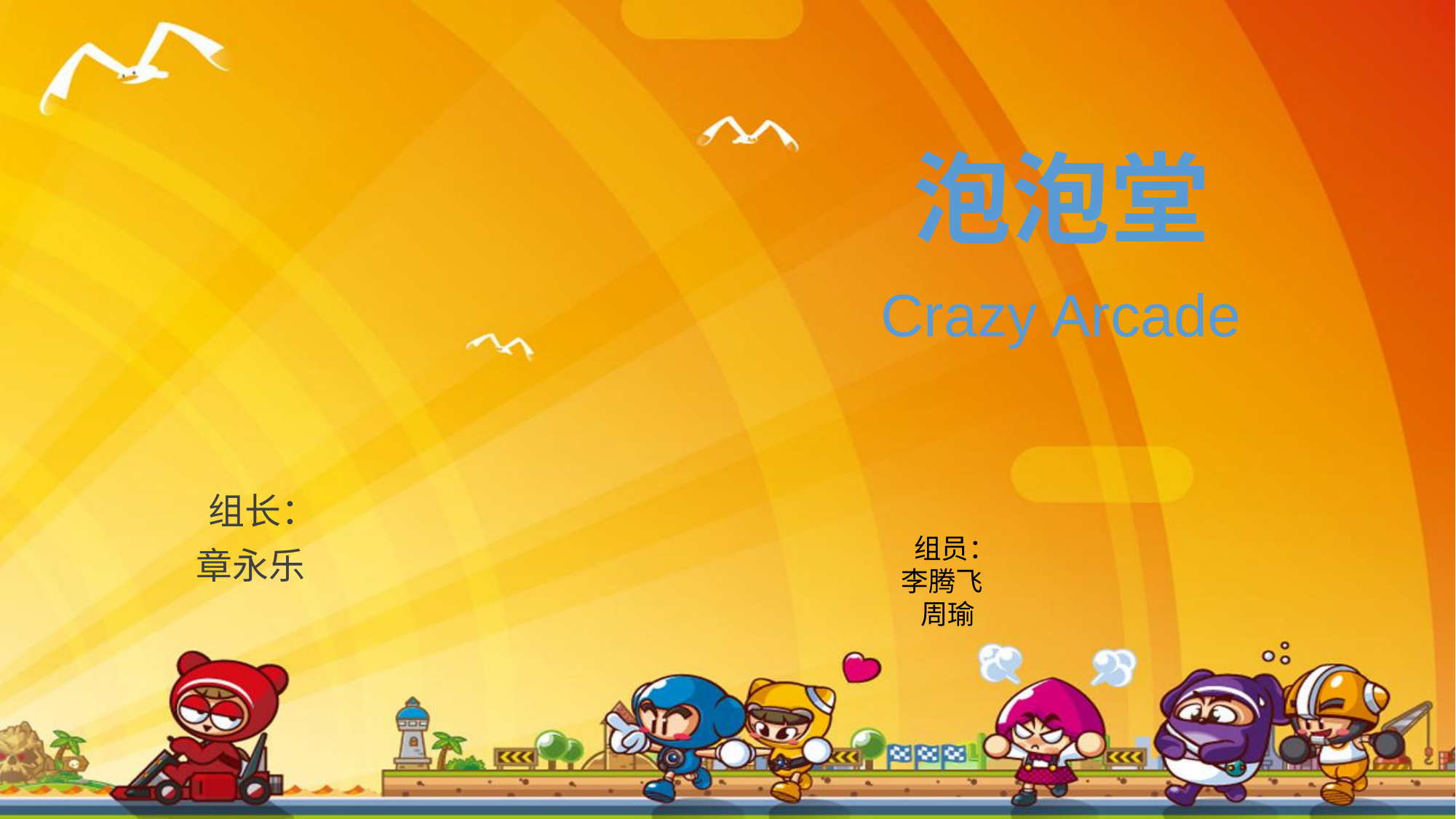

# 泡泡堂 Crazy Arcade
  组长：
章永乐
 组员：
李腾飞
  周瑜